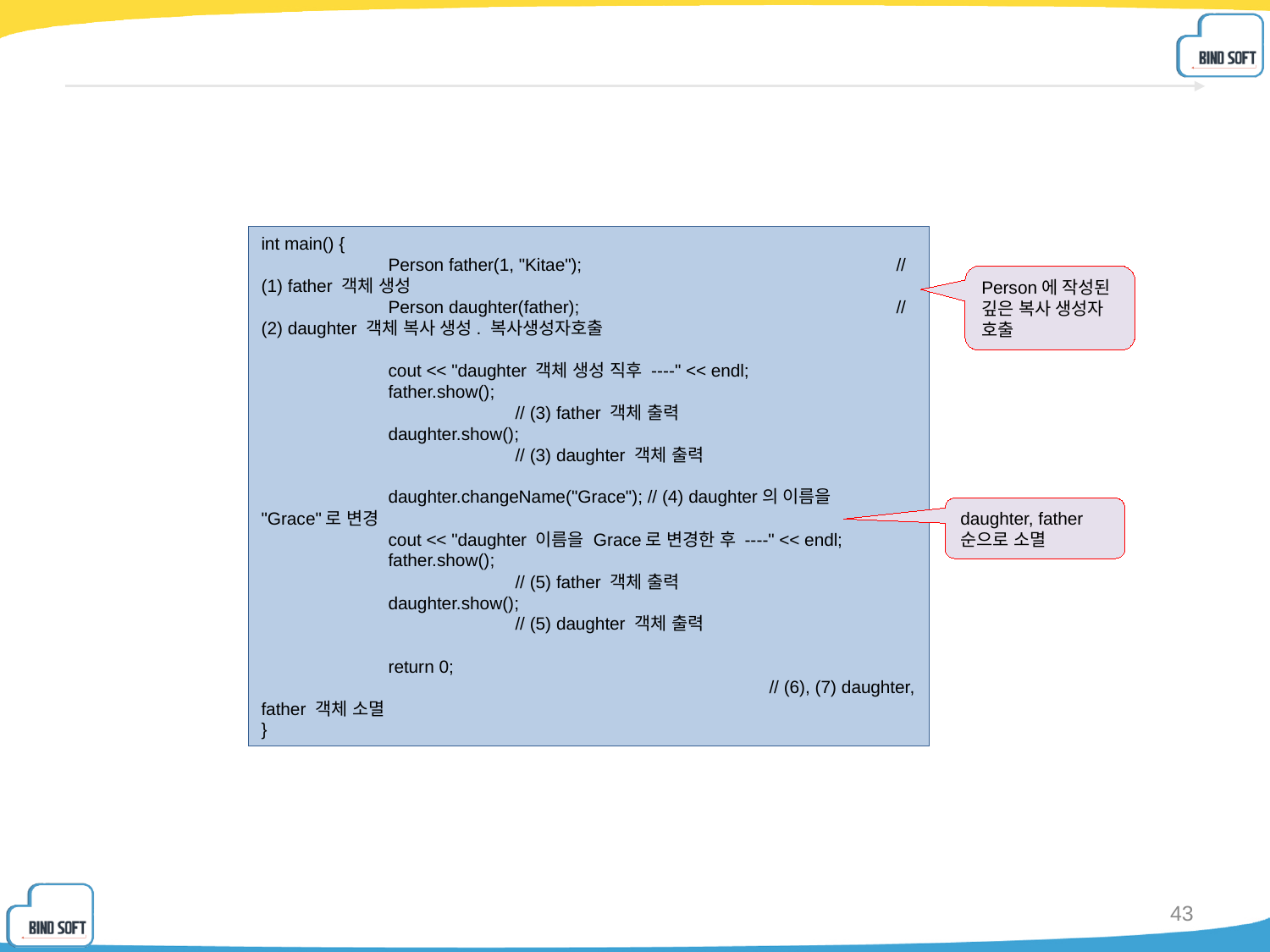

int main() {
	Person father(1, "Kitae");			// (1) father 객체 생성
	Person daughter(father);			// (2) daughter 객체 복사 생성. 복사생성자호출

	cout << "daughter 객체 생성 직후 ----" << endl;
	father.show();						// (3) father 객체 출력
	daughter.show();					// (3) daughter 객체 출력

	daughter.changeName("Grace"); // (4) daughter의 이름을 "Grace"로 변경
	cout << "daughter 이름을 Grace로 변경한 후 ----" << endl;
	father.show();						// (5) father 객체 출력
	daughter.show();					// (5) daughter 객체 출력

	return 0;								// (6), (7) daughter, father 객체 소멸
}
Person에 작성된
깊은 복사 생성자 호출
daughter, father 순으로 소멸
43